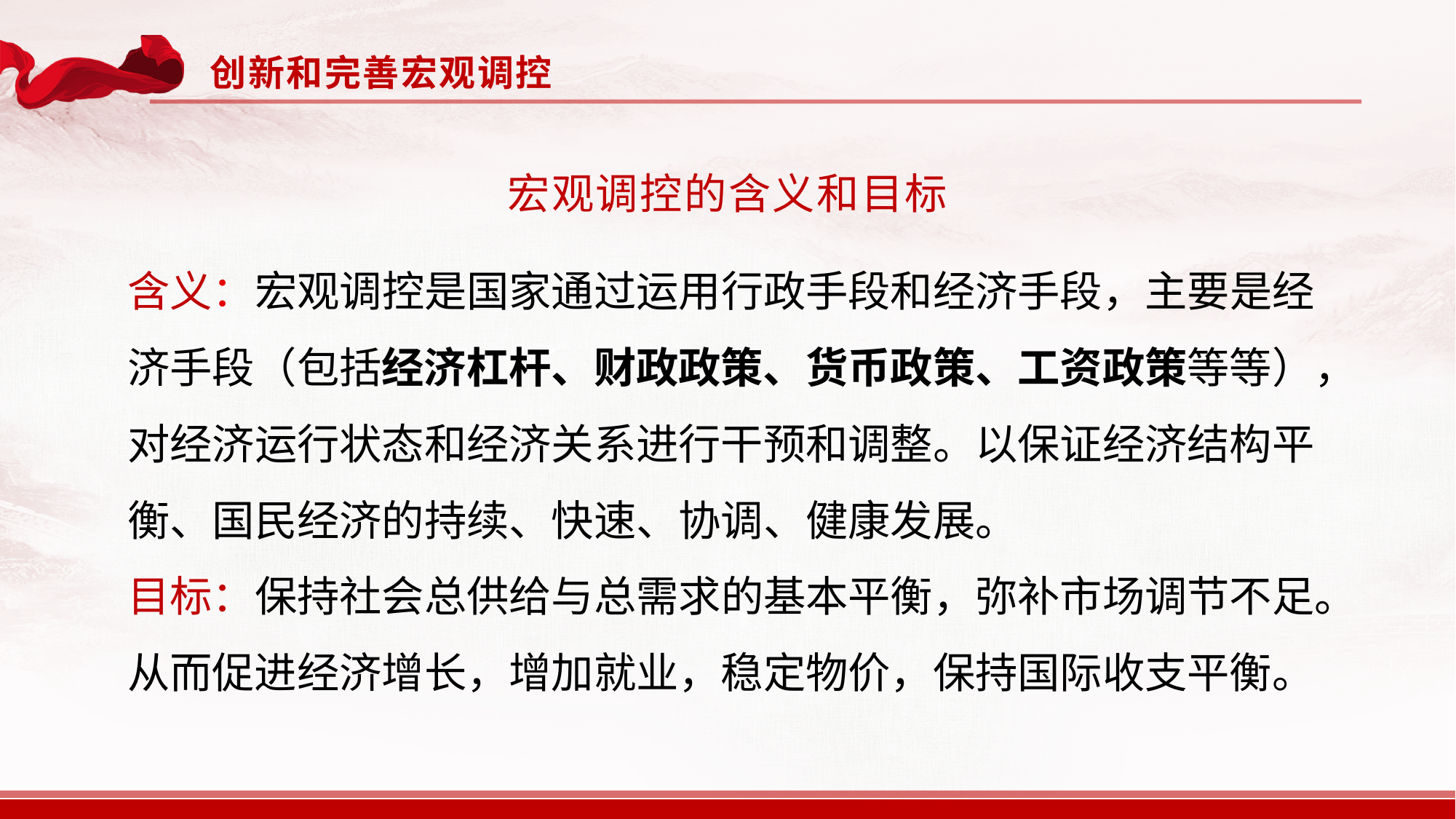

创新和完善宏观调控
宏观调控的含义和目标
含义：宏观调控是国家通过运用行政手段和经济手段，主要是经济手段（包括经济杠杆、财政政策、货币政策、工资政策等等），对经济运行状态和经济关系进行干预和调整。以保证经济结构平衡、国民经济的持续、快速、协调、健康发展。
目标：保持社会总供给与总需求的基本平衡，弥补市场调节不足。从而促进经济增长，增加就业，稳定物价，保持国际收支平衡。